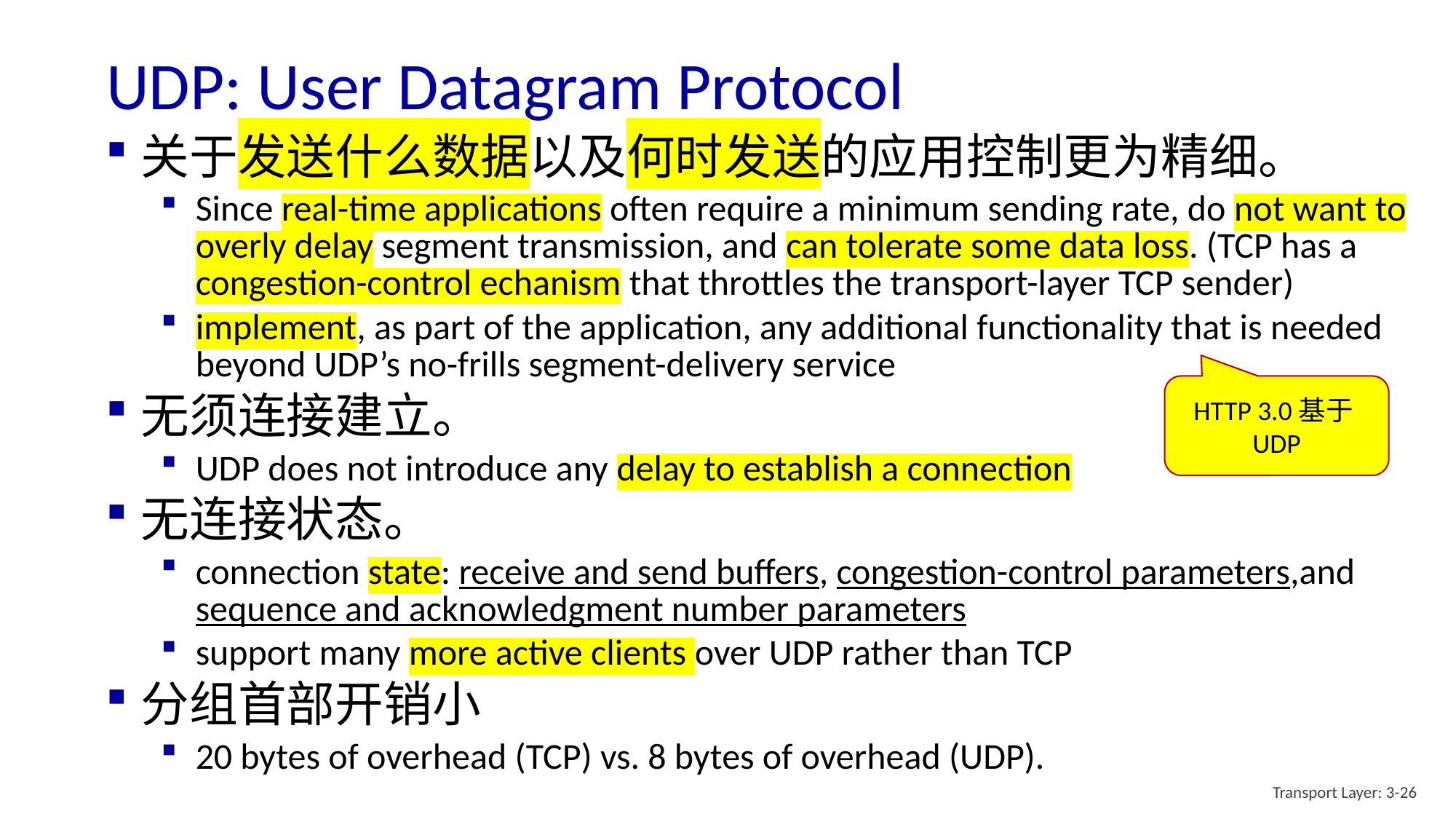

# UDP: User Datagram Protocol
关于发送什么数据以及何时发送的应用控制更为精细。
Since real-time applications often require a minimum sending rate, do not want to overly delay segment transmission, and can tolerate some data loss. (TCP has a congestion-control echanism that throttles the transport-layer TCP sender)
implement, as part of the application, any additional functionality that is needed beyond UDP’s no-frills segment-delivery service
无须连接建立。
UDP does not introduce any delay to establish a connection
无连接状态。
connection state: receive and send buffers, congestion-control parameters,and sequence and acknowledgment number parameters
support many more active clients over UDP rather than TCP
分组首部开销小
20 bytes of overhead (TCP) vs. 8 bytes of overhead (UDP).
HTTP 3.0基于UDP
Transport Layer: 3-26